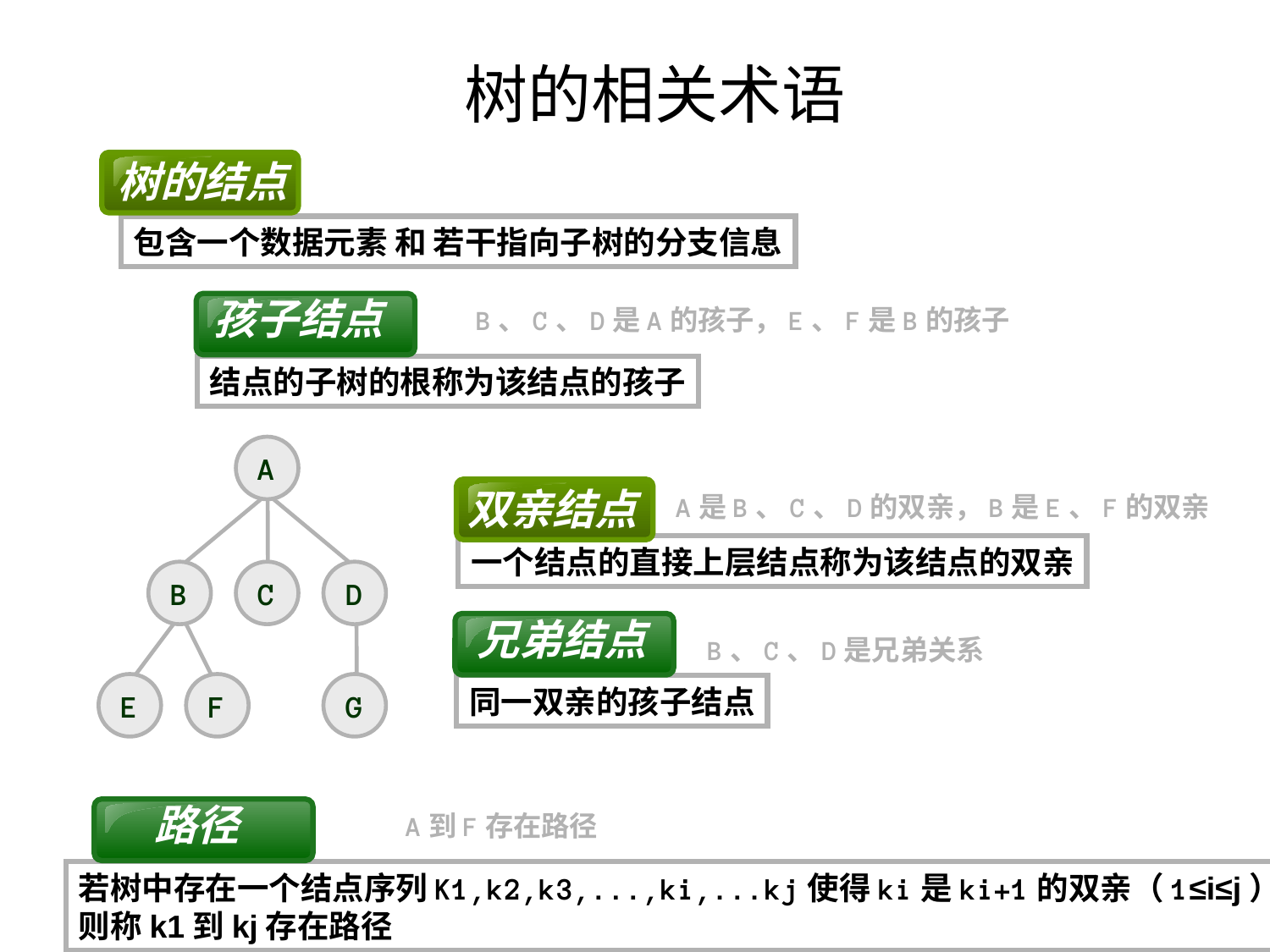

# 树的相关术语
 树的结点

包含一个数据元素 和 若干指向子树的分支信息
孩子结点

B、C、D是A的孩子，E、F是B的孩子
结点的子树的根称为该结点的孩子
A

B
C
D

E
F
G
双亲结点

A是B、C、D的双亲，B是E、F的双亲
一个结点的直接上层结点称为该结点的双亲
兄弟结点

B、C、D是兄弟关系
同一双亲的孩子结点
路径

A到F存在路径
若树中存在一个结点序列K1,k2,k3,...,ki,...kj使得ki是ki+1的双亲（1≤i≤j），
则称k1到kj存在路径
18